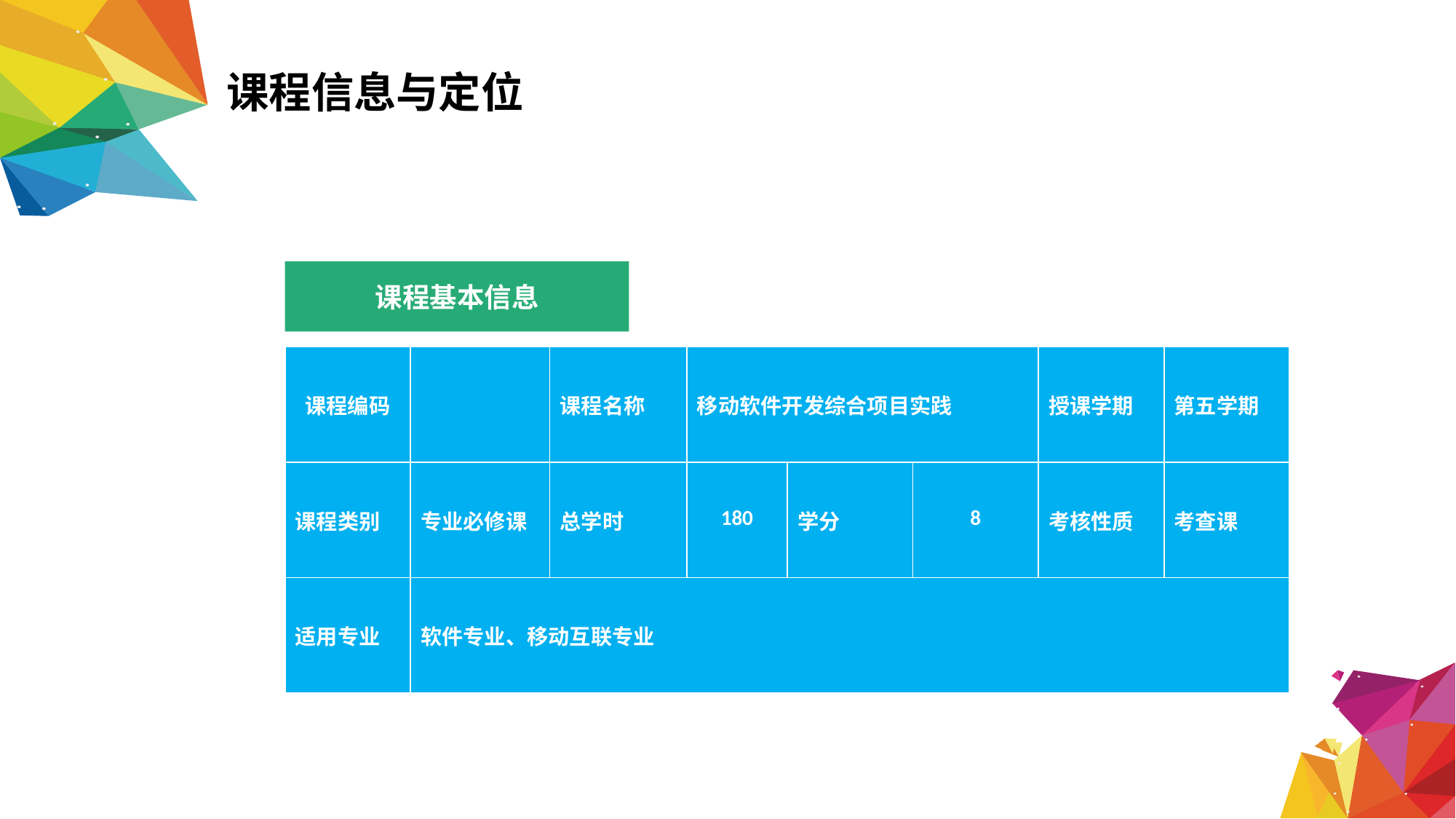

课程信息与定位

课程基本信息
| 课程编码 |  | 课程名称 | 移动软件开发综合项目实践 |  |  | 授课学期 | 第五学期 |
| --- | --- | --- | --- | --- | --- | --- | --- |
| 课程类别 | 专业必修课 | 总学时 | 180 | 学分 | 8 | 考核性质 | 考查课 |
| 适用专业 | 软件专业、移动互联专业 |  |  |  |  |  |  |